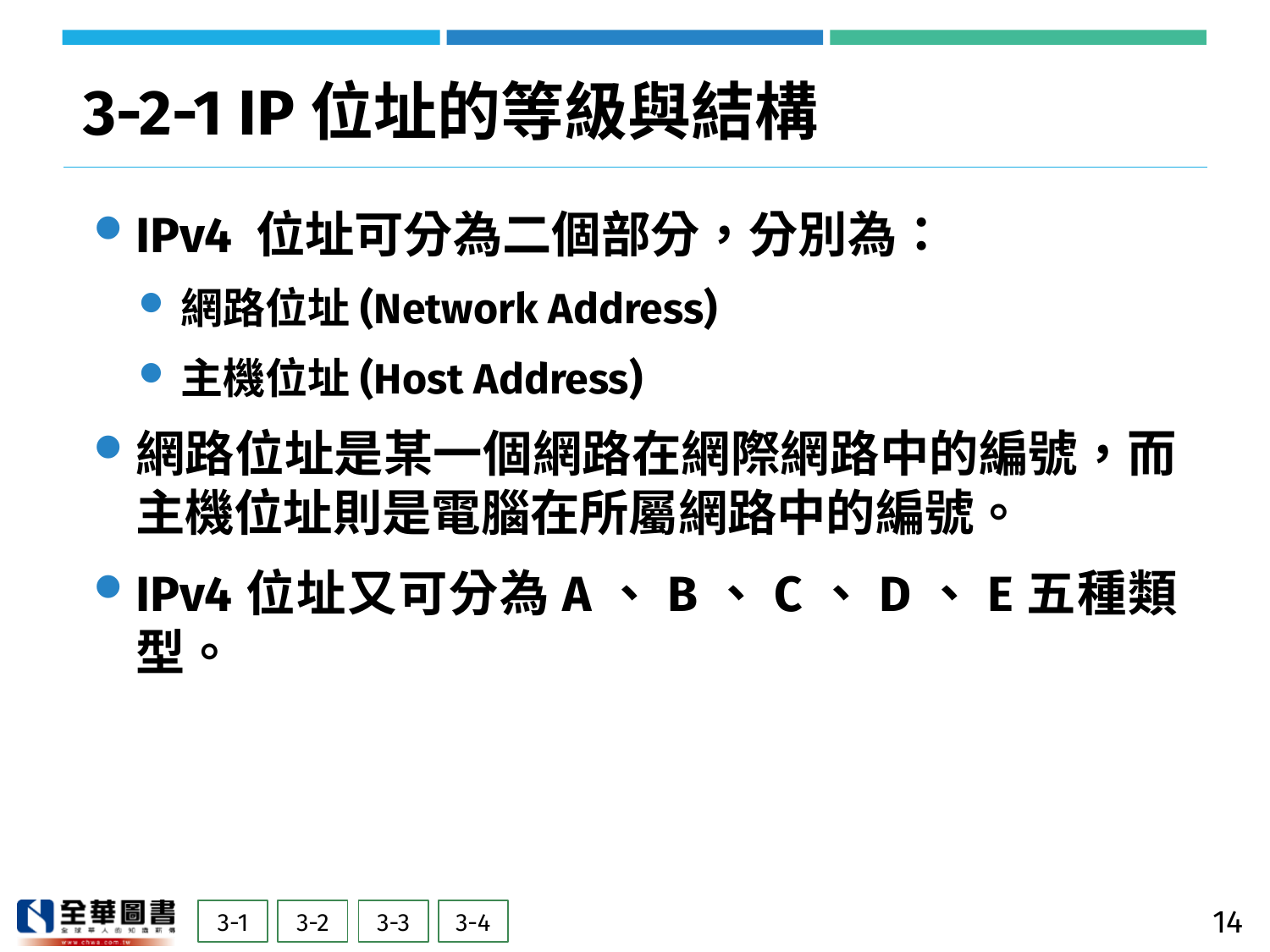

# 3-2-1 IP位址的等級與結構
IPv4 位址可分為二個部分，分別為：
網路位址(Network Address)
主機位址(Host Address)
網路位址是某一個網路在網際網路中的編號，而主機位址則是電腦在所屬網路中的編號。
IPv4位址又可分為A、B、C、D、E五種類型。
14